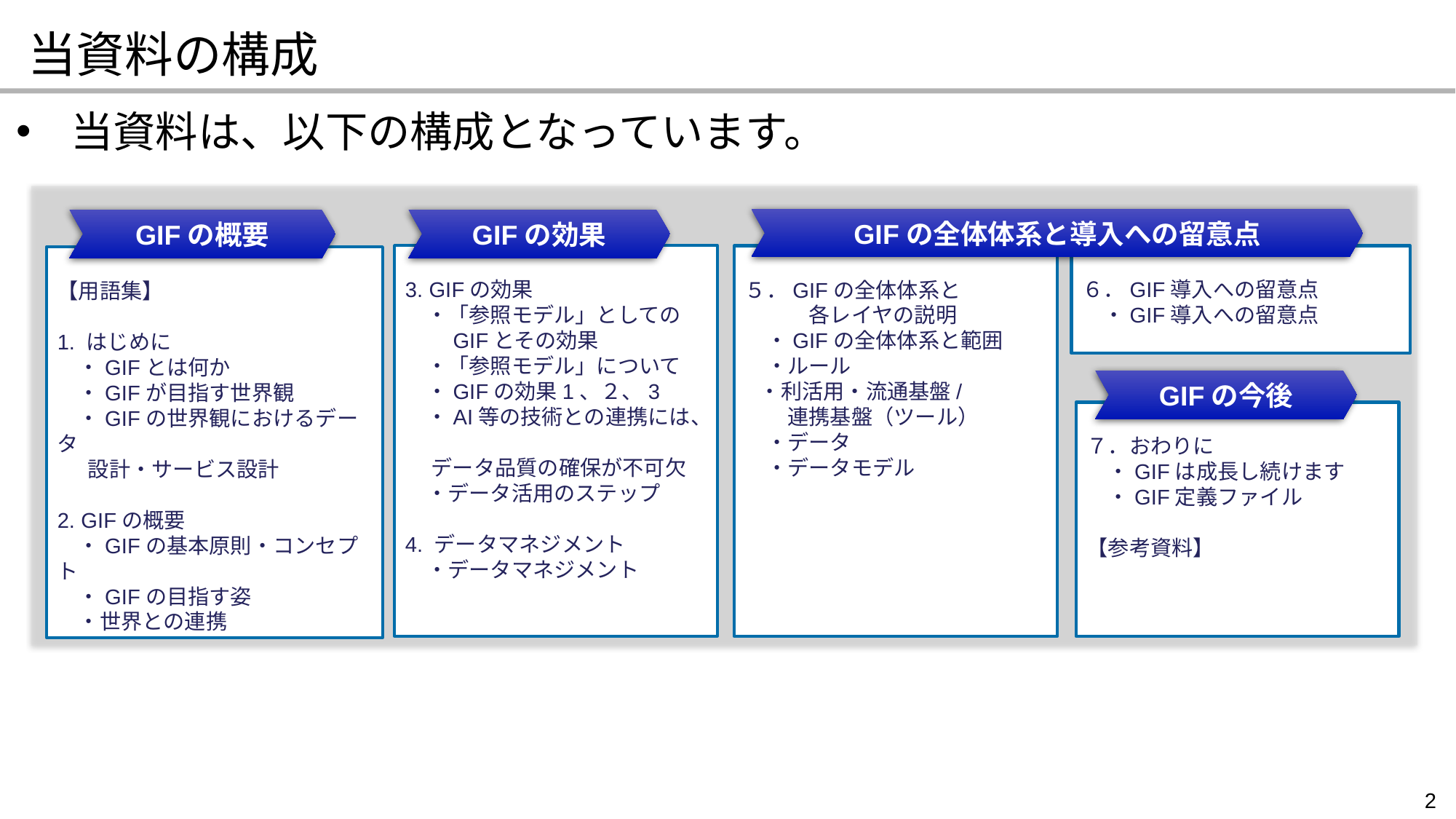

当資料の構成
当資料は、以下の構成となっています。

GIFの全体体系と導入への留意点
GIFの概要
GIFの効果

3. GIFの効果
　・「参照モデル」としての
　　GIFとその効果
　・「参照モデル」について
　・GIFの効果1、２、3
　・AI等の技術との連携には、
　 データ品質の確保が不可欠
　・データ活用のステップ

4. データマネジメント
　・データマネジメント

６．GIF導入への留意点
　・GIF導入への留意点

５．GIFの全体体系と
　　　各レイヤの説明
　・GIFの全体体系と範囲
　・ルール
  ・利活用・流通基盤/
　　連携基盤（ツール）
　・データ
　・データモデル

【用語集】
1. はじめに
　・GIFとは何か
　・GIFが目指す世界観
　・GIFの世界観におけるデータ
　  設計・サービス設計

2. GIFの概要
　・GIFの基本原則・コンセプト
　・GIFの目指す姿
　・世界との連携

GIFの今後

７．おわりに
　・GIFは成長し続けます
　・GIF定義ファイル

【参考資料】
2